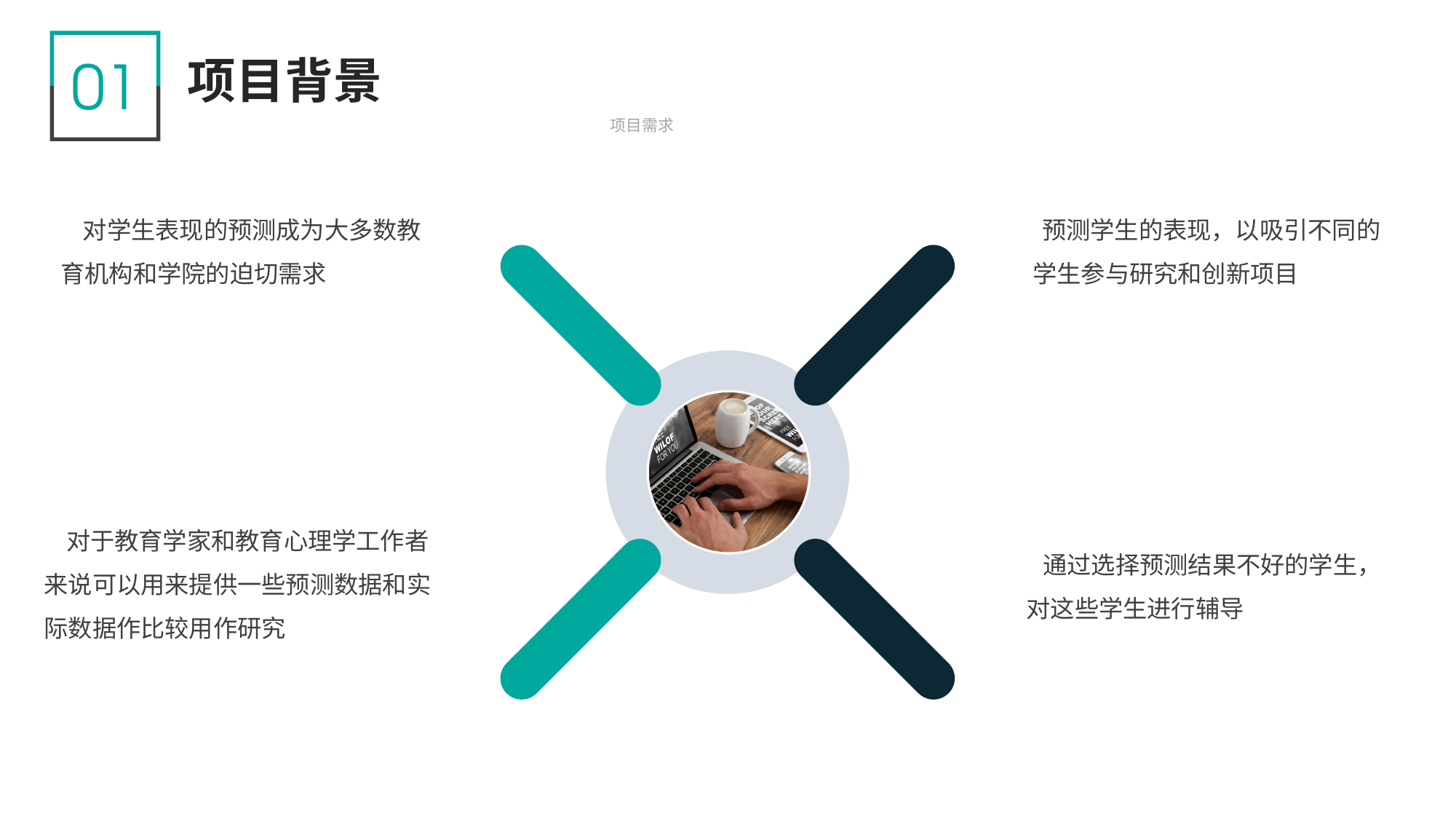

01
项目背景
项目需求

   对学生表现的预测成为大多数教育机构和学院的迫切需求
  预测学生的表现，以吸引不同的学生参与研究和创新项目

   对于教育学家和教育心理学工作者来说可以用来提供一些预测数据和实际数据作比较用作研究
  通过选择预测结果不好的学生，对这些学生进行辅导